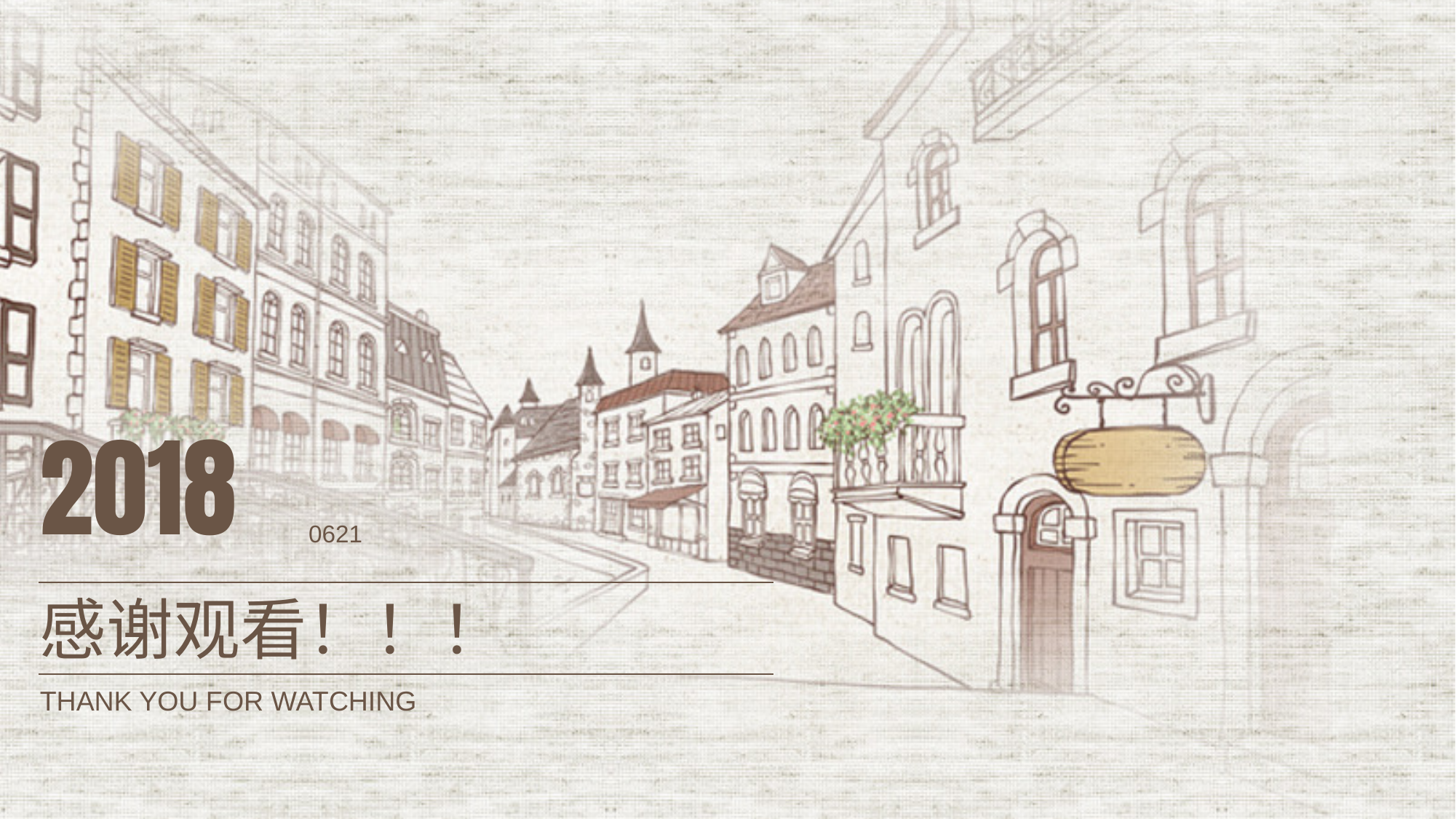

2018
0621
感谢观看！！！
THANK YOU FOR WATCHING